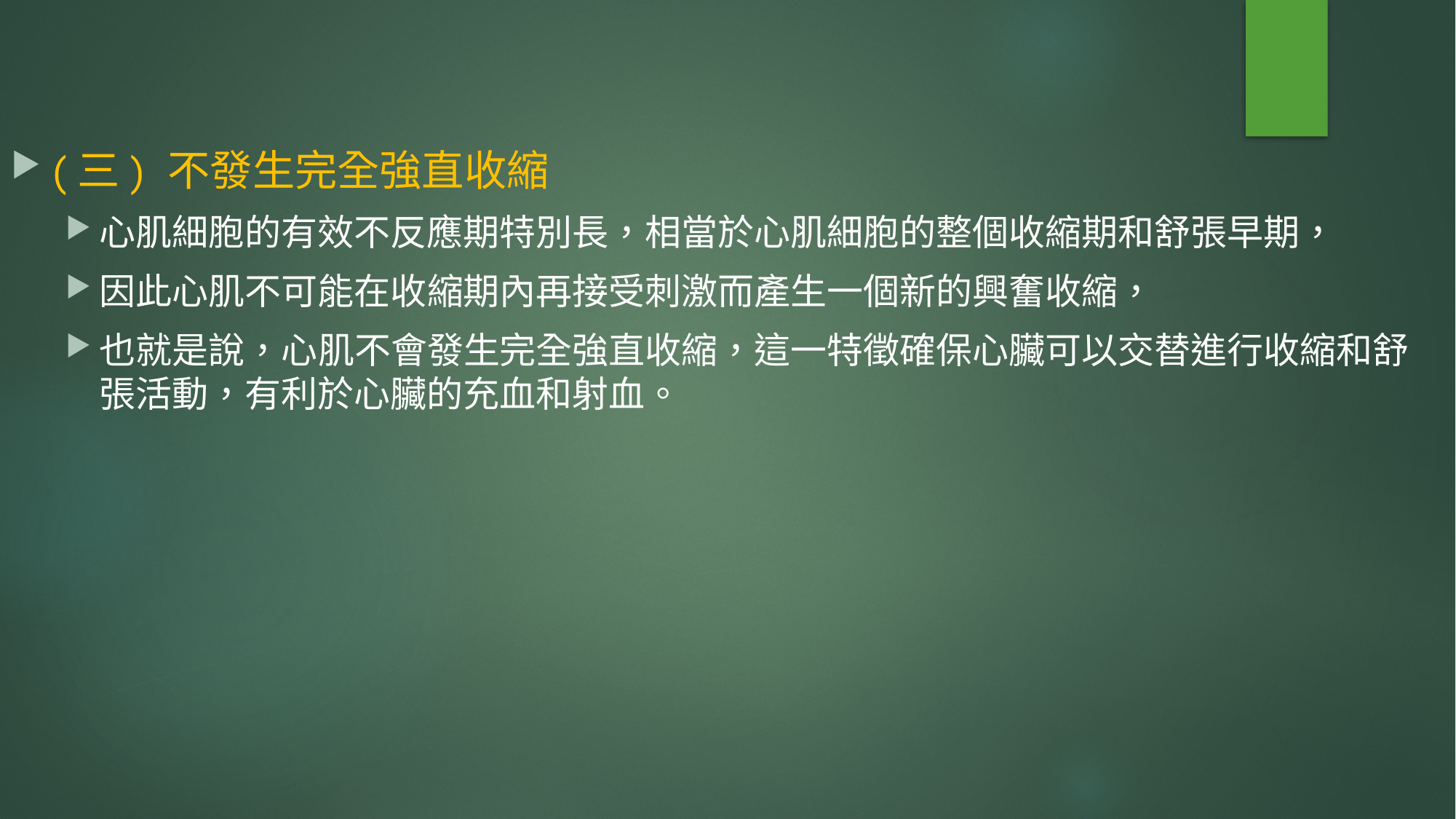

(三) 不發生完全強直收縮
心肌細胞的有效不反應期特別長，相當於心肌細胞的整個收縮期和舒張早期，
因此心肌不可能在收縮期內再接受刺激而產生一個新的興奮收縮，
也就是說，心肌不會發生完全強直收縮，這一特徵確保心臟可以交替進行收縮和舒張活動，有利於心臟的充血和射血。